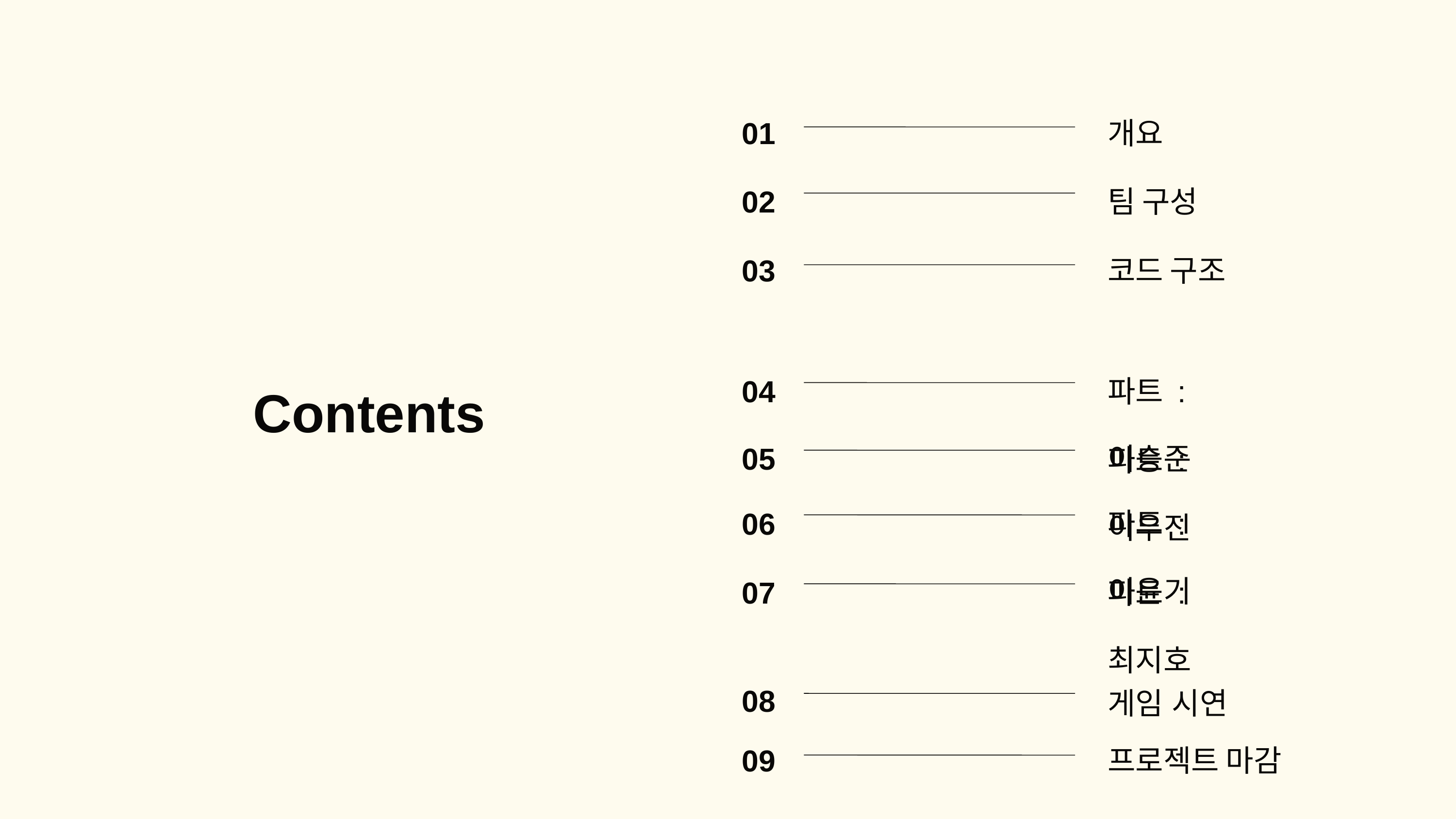

01
개요

02
팀 구성

03
코드 구조

04
파트 : 이승준
Contents

05
파트 : 이우진

06
파트 : 이윤기

07
파트 : 최지호

08
게임 시연

09
프로젝트 마감